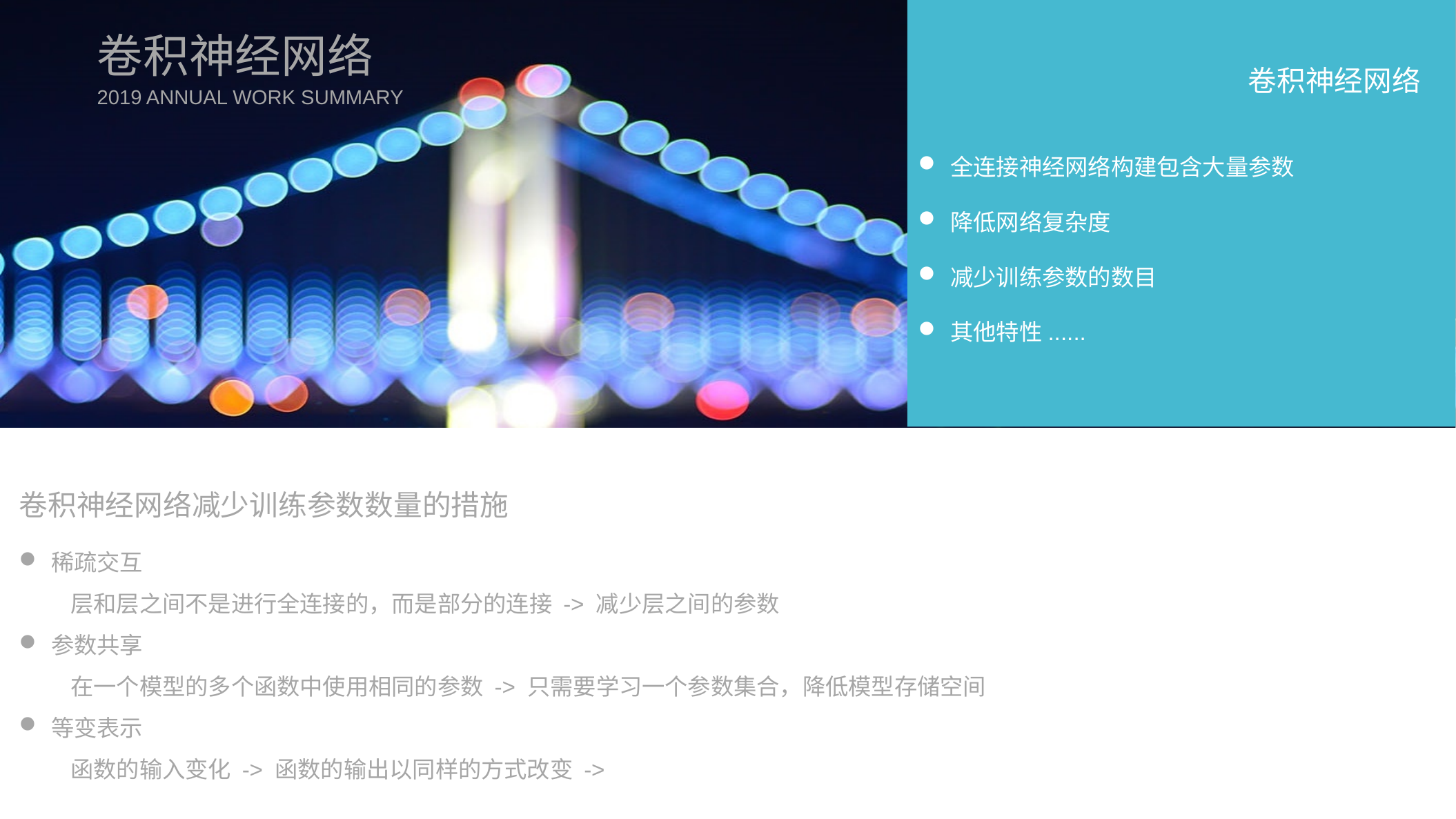

卷积神经网络
卷积神经网络
2019 ANNUAL WORK SUMMARY
全连接神经网络构建包含大量参数
降低网络复杂度
减少训练参数的数目
其他特性......
卷积神经网络减少训练参数数量的措施
稀疏交互
层和层之间不是进行全连接的，而是部分的连接 -> 减少层之间的参数
参数共享
在一个模型的多个函数中使用相同的参数 -> 只需要学习一个参数集合，降低模型存储空间
等变表示
函数的输入变化 -> 函数的输出以同样的方式改变 ->